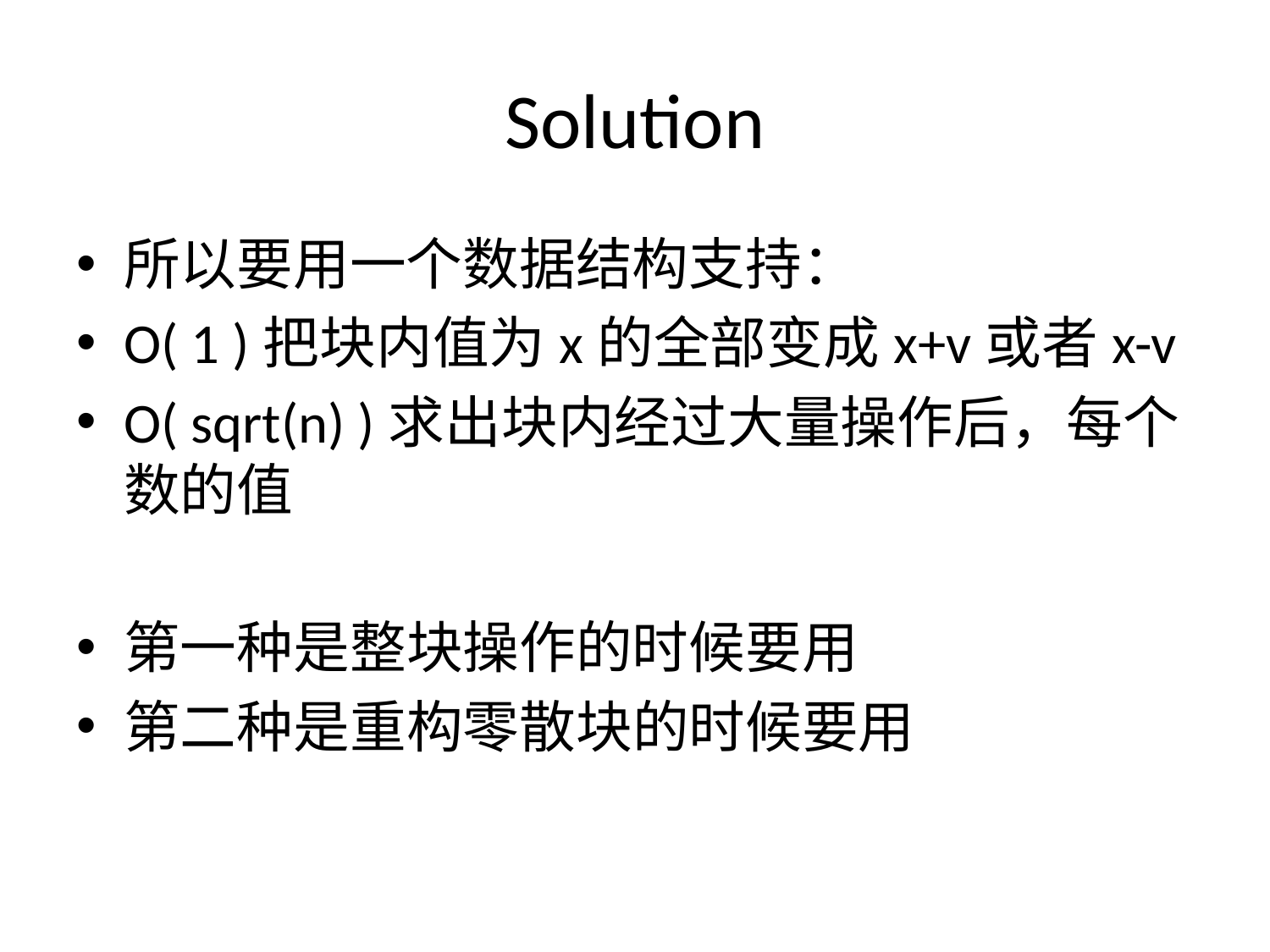

# Solution
所以要用一个数据结构支持：
O( 1 )把块内值为x的全部变成x+v或者x-v
O( sqrt(n) )求出块内经过大量操作后，每个数的值

第一种是整块操作的时候要用
第二种是重构零散块的时候要用